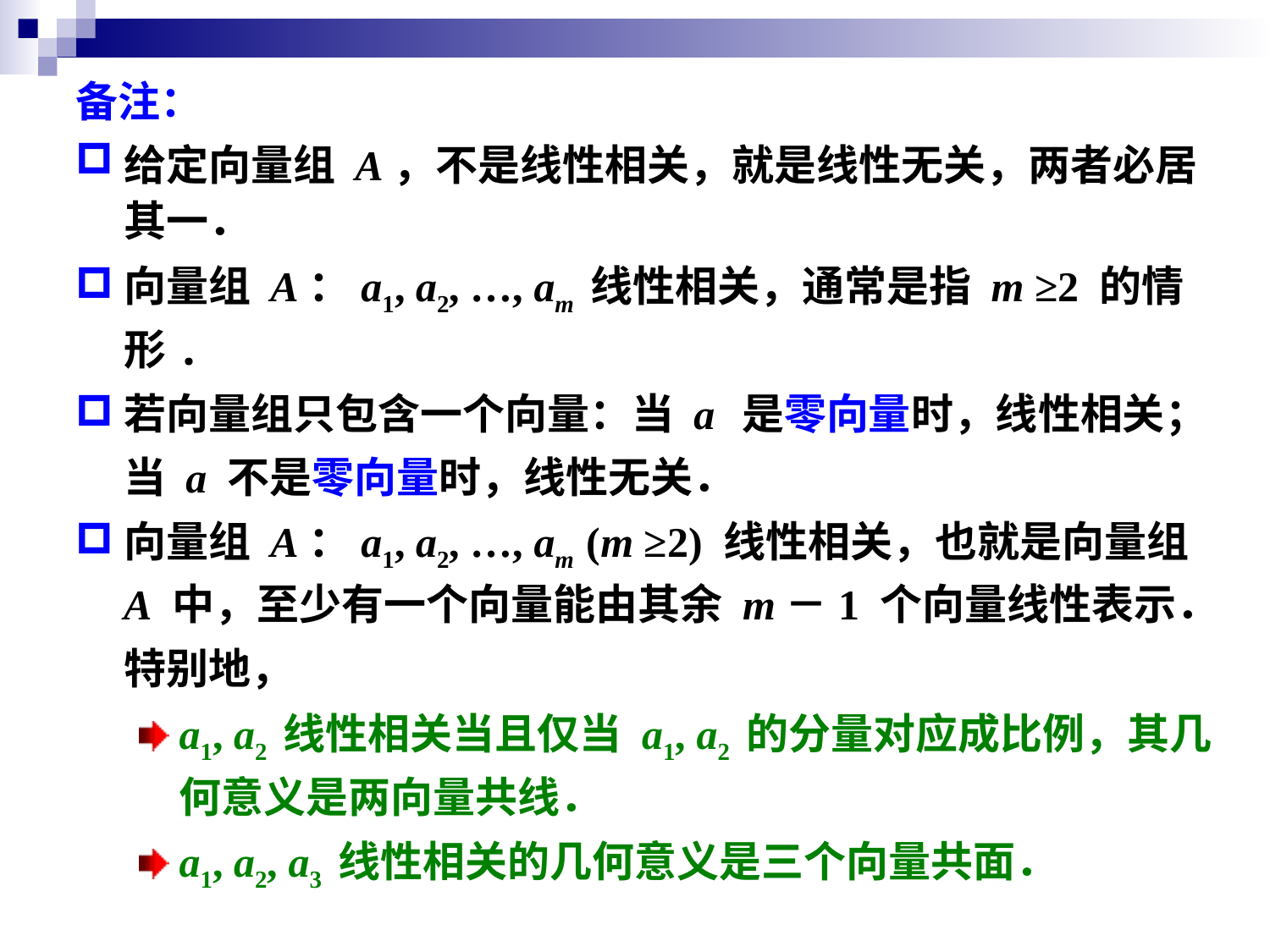

备注：
给定向量组 A，不是线性相关，就是线性无关，两者必居其一．
向量组 A：a1, a2, …, am 线性相关，通常是指 m ≥2 的情形.
若向量组只包含一个向量：当 a  是零向量时，线性相关；当 a 不是零向量时，线性无关．
向量组 A：a1, a2, …, am  (m ≥2) 线性相关，也就是向量组 A 中，至少有一个向量能由其余 m－1 个向量线性表示．
	特别地，
a1, a2 线性相关当且仅当 a1, a2 的分量对应成比例，其几何意义是两向量共线．
a1, a2, a3 线性相关的几何意义是三个向量共面．